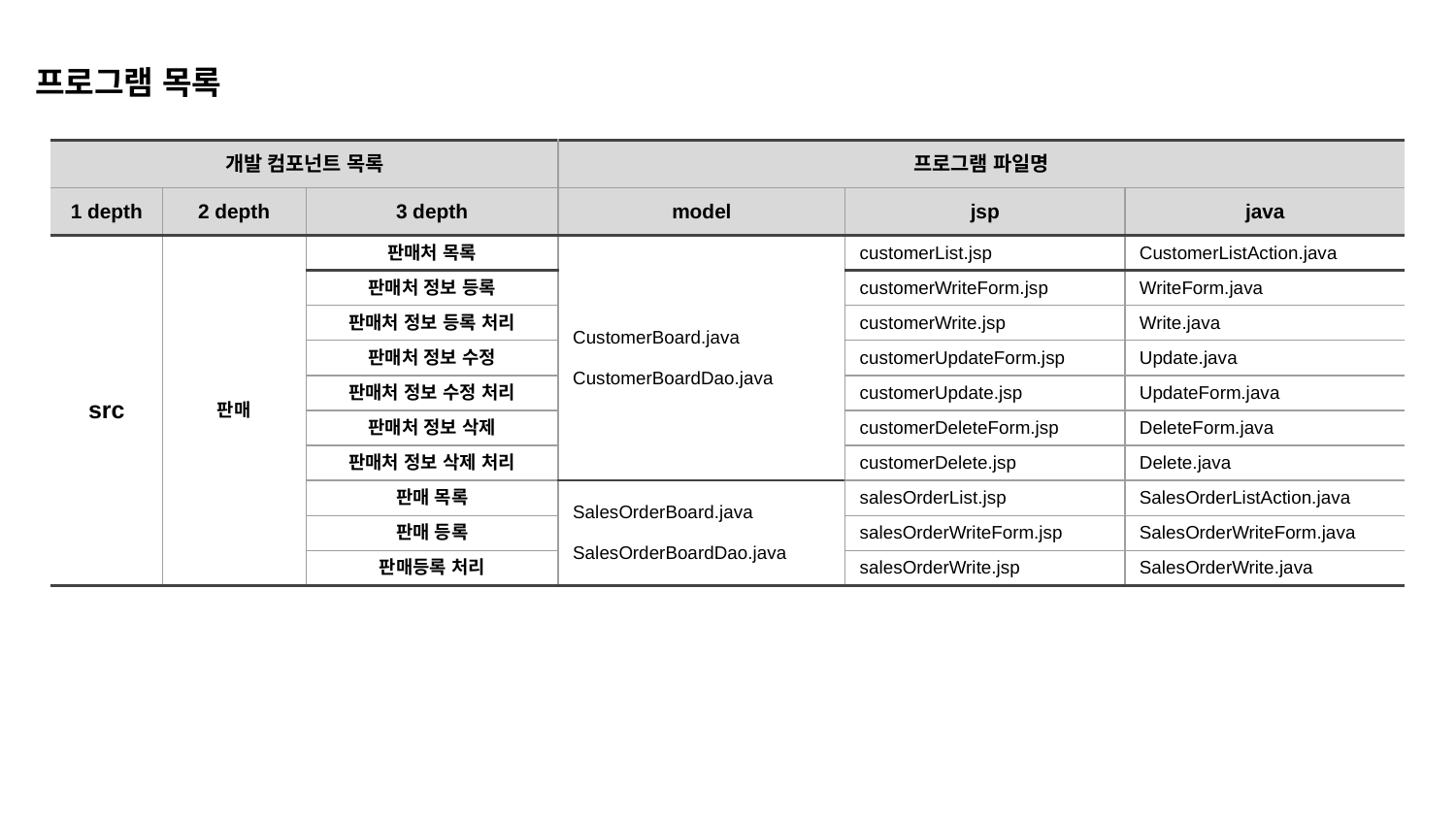

프로그램 목록
| 개발 컴포넌트 목록 |  |  | 프로그램 파일명 | 프로그램 파일명 |  |
| --- | --- | --- | --- | --- | --- |
| 1 depth | 2 depth | 3 depth | model | jsp | java |
| src | 판매 | 판매처 목록 | CustomerBoard.java CustomerBoardDao.java | customerList.jsp | CustomerListAction.java |
|  |  | 판매처 정보 등록 |  | customerWriteForm.jsp | WriteForm.java |
|  |  | 판매처 정보 등록 처리 |  | customerWrite.jsp | Write.java |
|  |  | 판매처 정보 수정 |  | customerUpdateForm.jsp | Update.java |
|  |  | 판매처 정보 수정 처리 |  | customerUpdate.jsp | UpdateForm.java |
|  |  | 판매처 정보 삭제 |  | customerDeleteForm.jsp | DeleteForm.java |
|  |  | 판매처 정보 삭제 처리 |  | customerDelete.jsp | Delete.java |
|  |  | 판매 목록 | SalesOrderBoard.java SalesOrderBoardDao.java | salesOrderList.jsp | SalesOrderListAction.java |
|  |  | 판매 등록 |  | salesOrderWriteForm.jsp | SalesOrderWriteForm.java |
|  |  | 판매등록 처리 |  | salesOrderWrite.jsp | SalesOrderWrite.java |